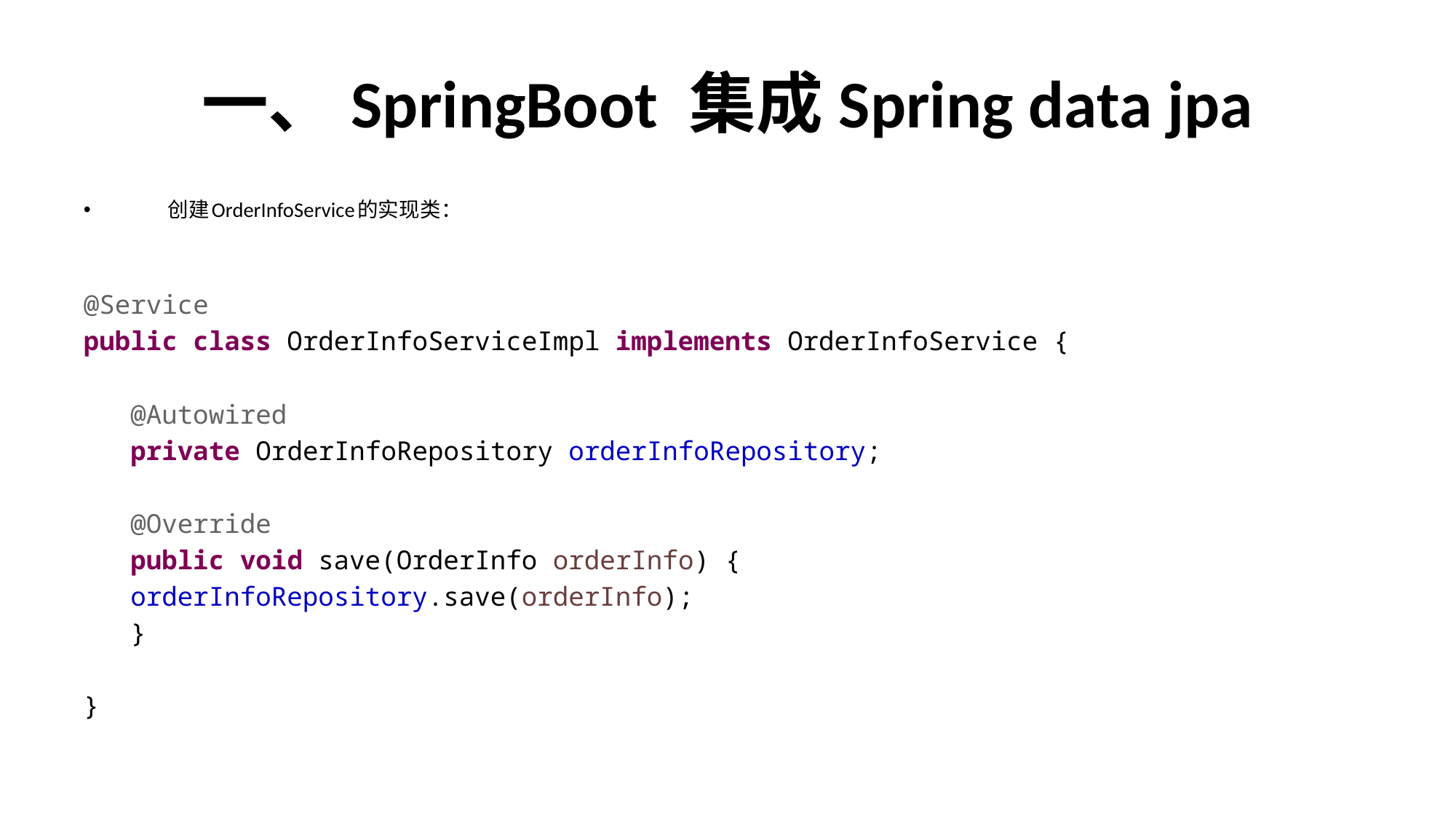

# 一、SpringBoot 集成Spring data jpa
	创建OrderInfoService的实现类：

@Service
public class OrderInfoServiceImpl implements OrderInfoService {

	@Autowired
	private OrderInfoRepository orderInfoRepository;

	@Override
	public void save(OrderInfo orderInfo) {
		orderInfoRepository.save(orderInfo);
	}

}